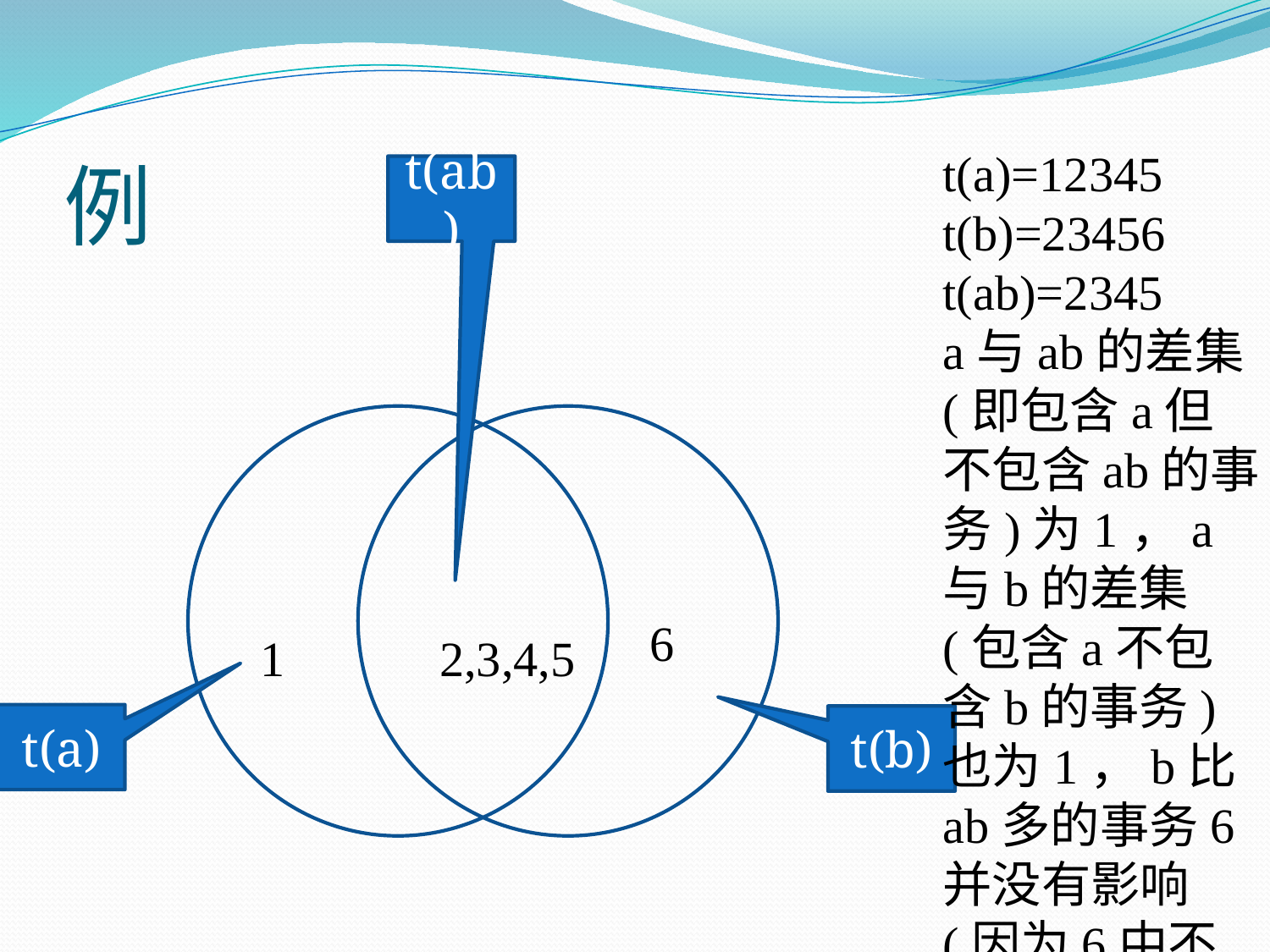

# 例
t(a)=12345
t(b)=23456
t(ab)=2345
a与ab的差集(即包含a但不包含ab的事务)为1，a与b的差集(包含a不包含b的事务)也为1，b比ab多的事务6并没有影响(因为6中不包含项a)
t(ab)

6
1
2,3,4,5
t(a)
t(b)